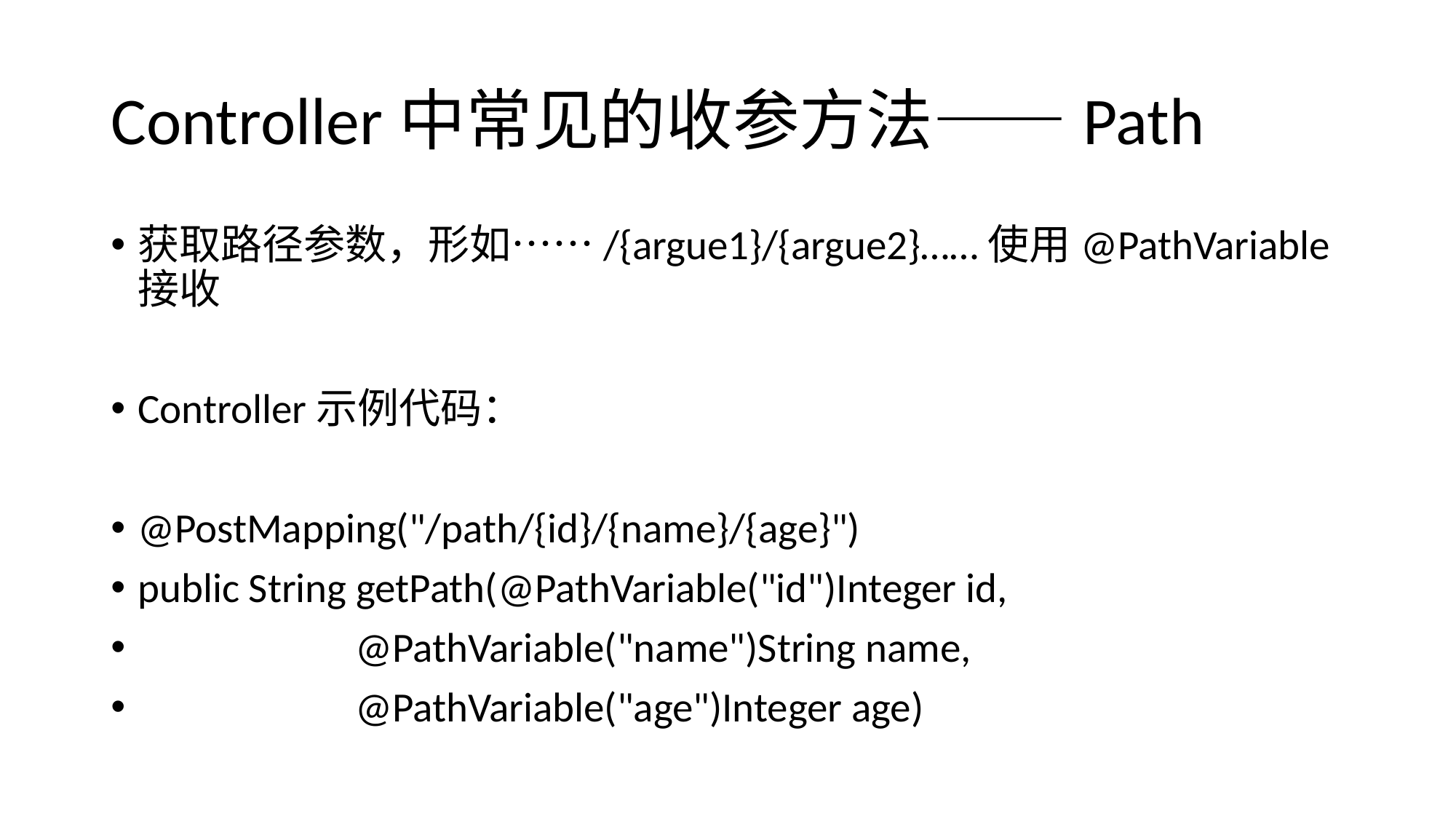

# Controller中常见的收参方法——Path
获取路径参数，形如……/{argue1}/{argue2}……使用@PathVariable接收

Controller示例代码：

@PostMapping("/path/{id}/{name}/{age}")
public String getPath(@PathVariable("id")Integer id,
                       @PathVariable("name")String name,
                       @PathVariable("age")Integer age)